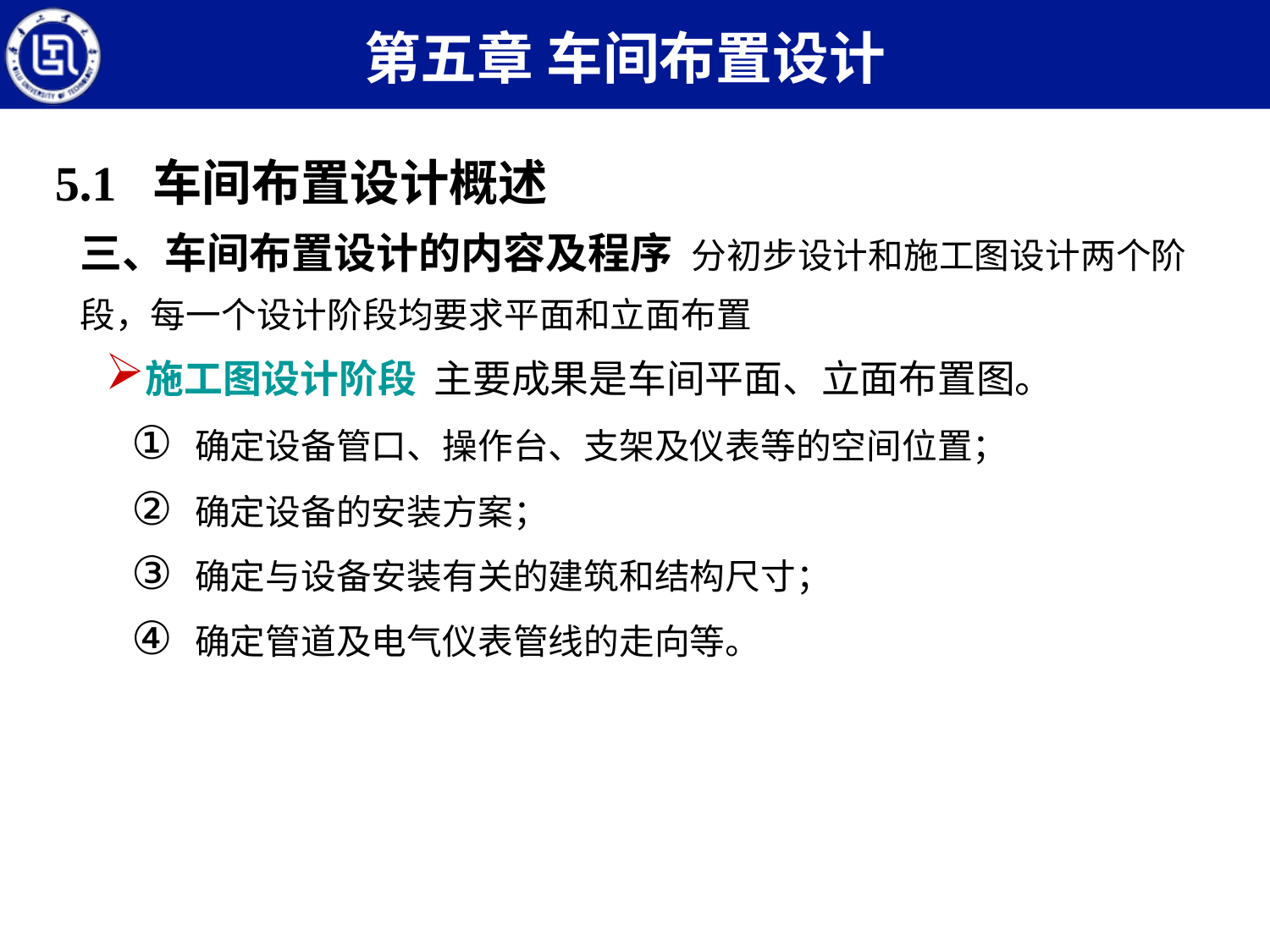

第五章 车间布置设计
5.1  车间布置设计概述
三、车间布置设计的内容及程序  分初步设计和施工图设计两个阶段，每一个设计阶段均要求平面和立面布置
施工图设计阶段  主要成果是车间平面、立面布置图。
确定设备管口、操作台、支架及仪表等的空间位置；
确定设备的安装方案；
确定与设备安装有关的建筑和结构尺寸；
确定管道及电气仪表管线的走向等。